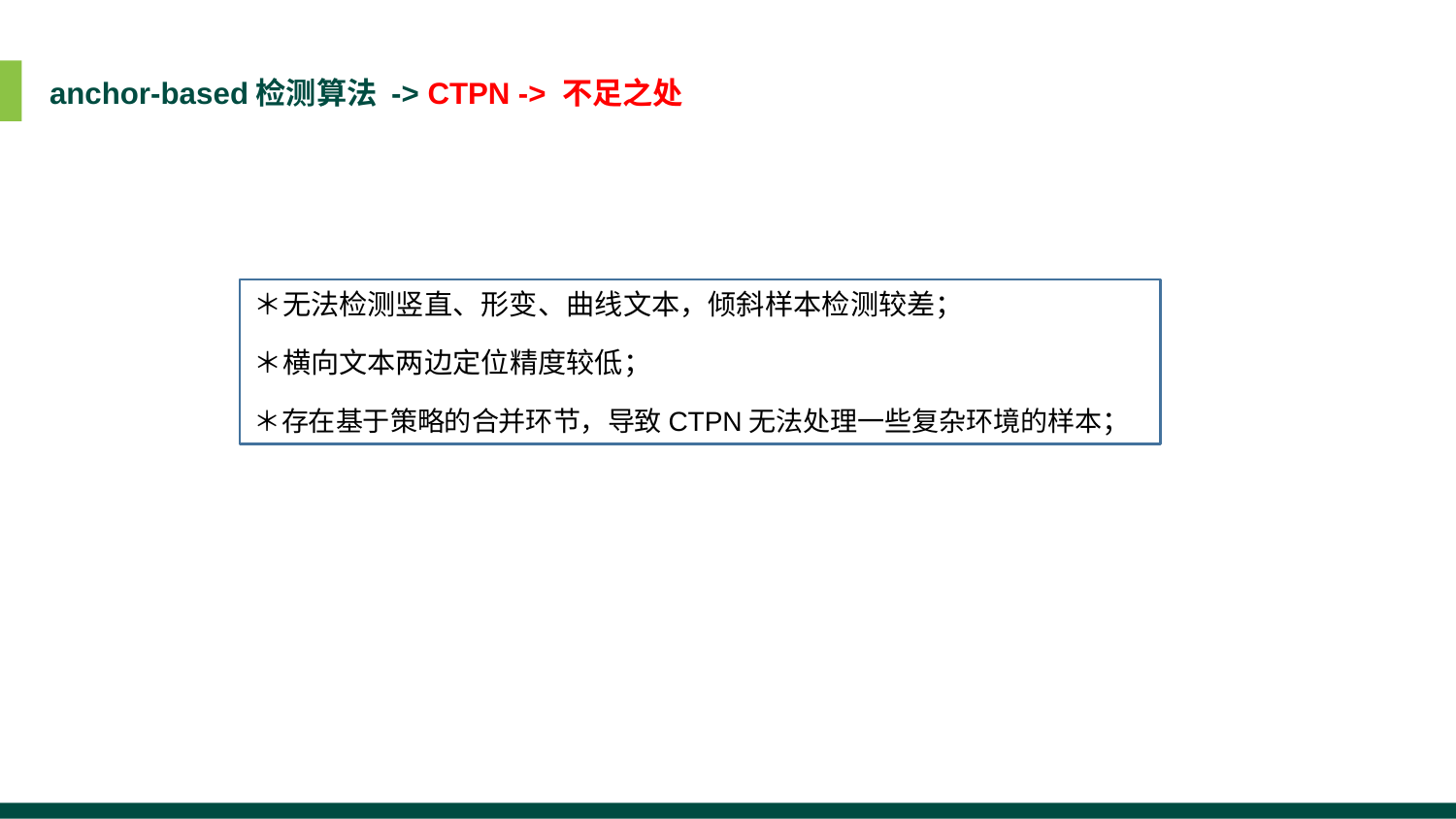

anchor-based检测算法 -> CTPN -> 不足之处
＊无法检测竖直、形变、曲线文本，倾斜样本检测较差；
＊横向文本两边定位精度较低；
＊存在基于策略的合并环节，导致CTPN无法处理一些复杂环境的样本；